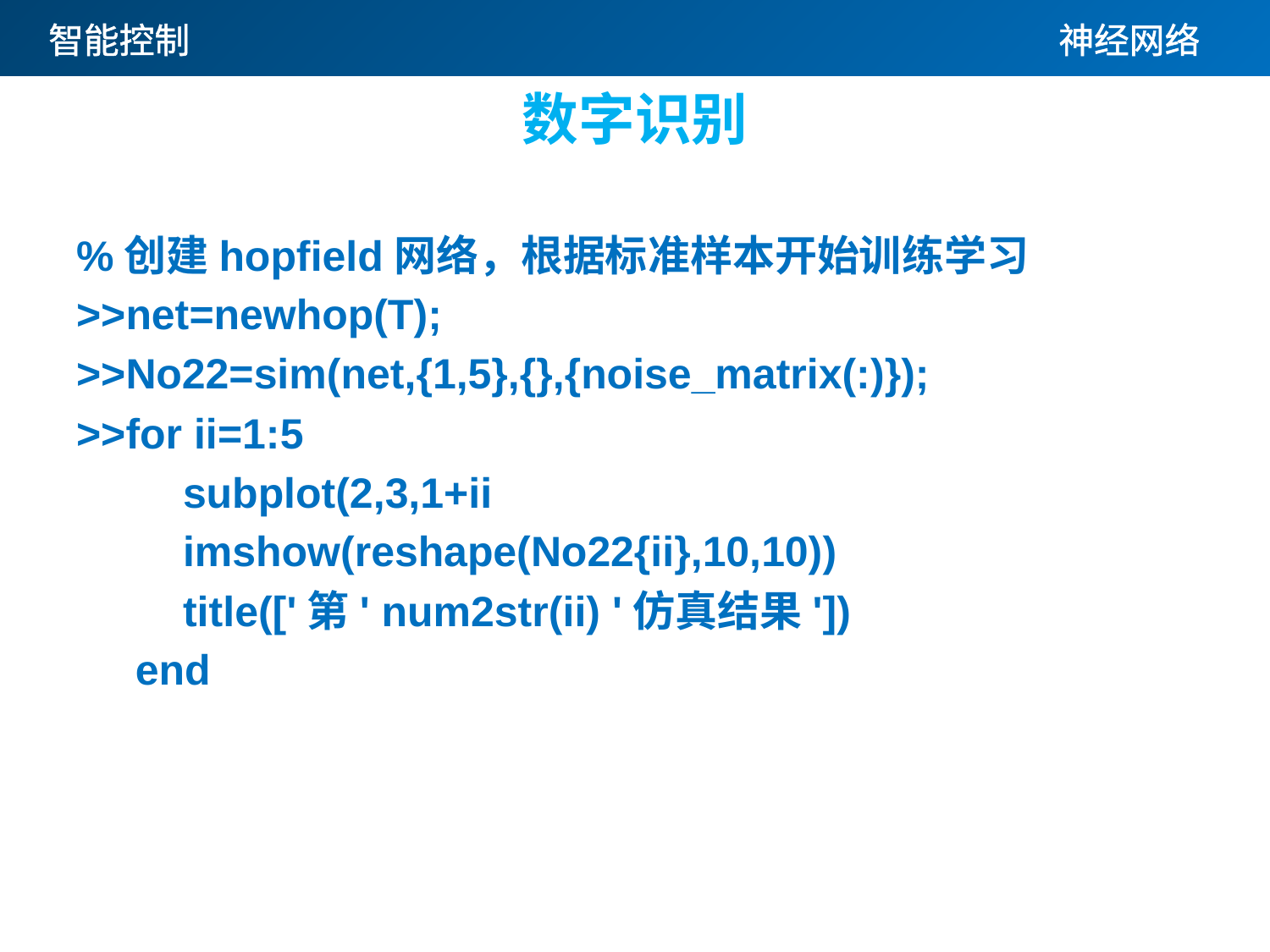

# 数字识别
%创建hopfield网络，根据标准样本开始训练学习
>>net=newhop(T);
>>No22=sim(net,{1,5},{},{noise_matrix(:)});
>>for ii=1:5
         subplot(2,3,1+ii
         imshow(reshape(No22{ii},10,10))
         title(['第' num2str(ii) '仿真结果'])
     end